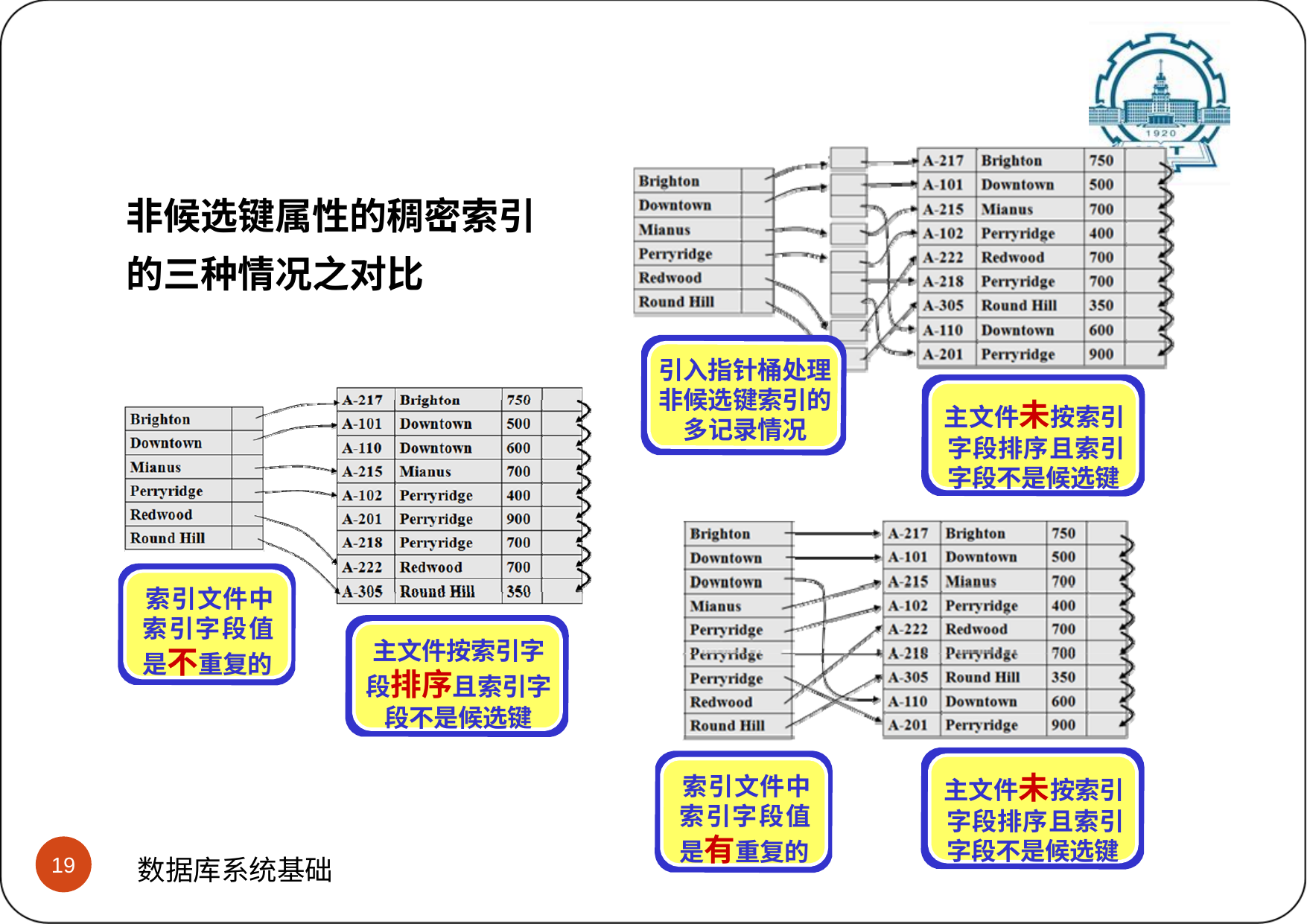

# 稠密索引和稀疏索引
(3)稠密索引如何定位记录

非候选键属性的稠密索引 的三种情况之对比

引入指针桶处理 非候选键索引的 多记录情况

主文件未按索引 字段排序且索引 字段不是候选键

索引文件中 索引字段值 是不重复的

主文件按索引字 段排序且索引字 段不是候选键

主文件未按索引 字段排序且索引 字段不是候选键
索引文件中 索引字段值 是有重复的